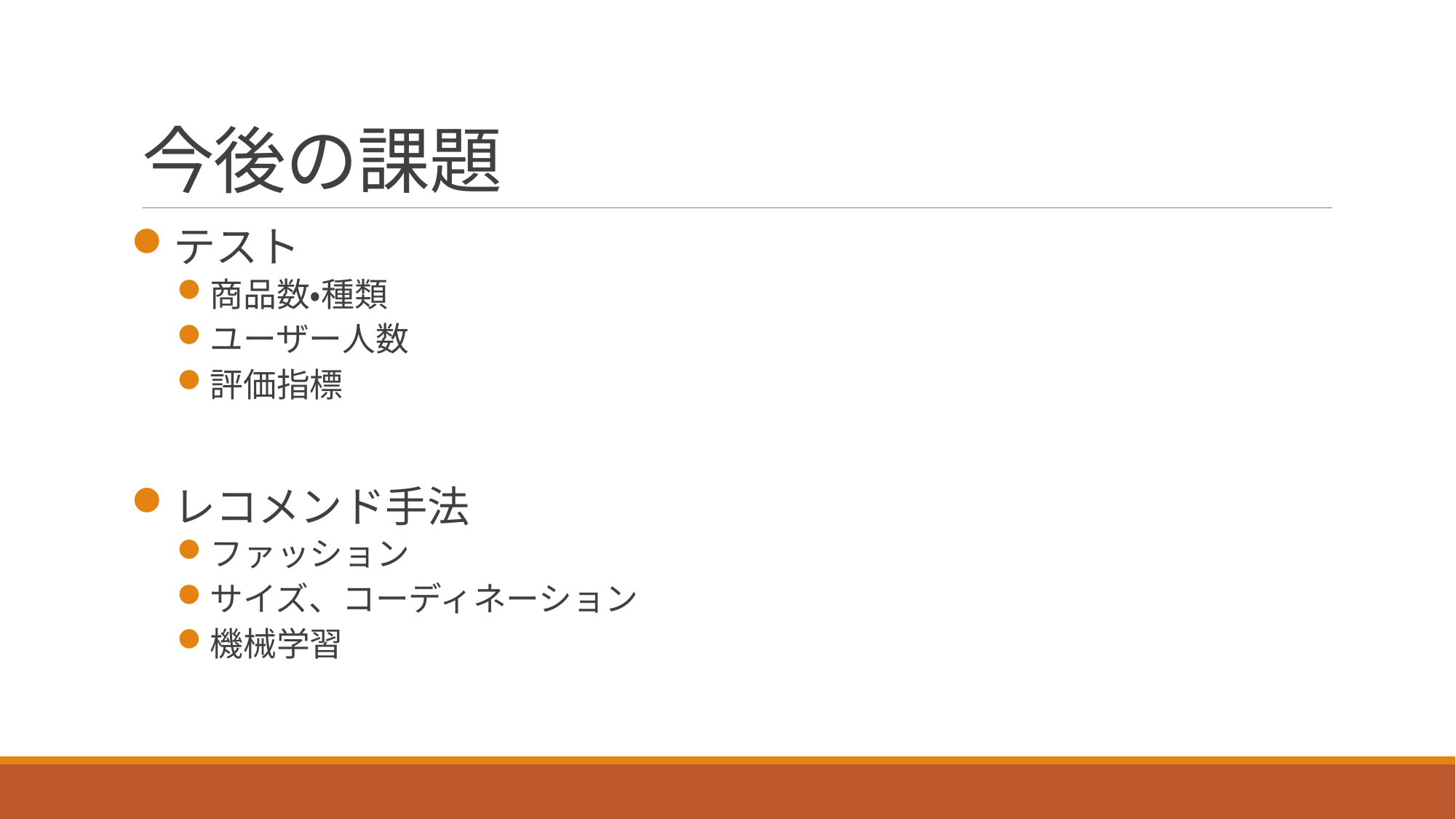

# 今後の課題
テスト
商品数・種類
ユーザー人数
評価指標

レコメンド手法
ファッション
サイズ、コーディネーション
機械学習